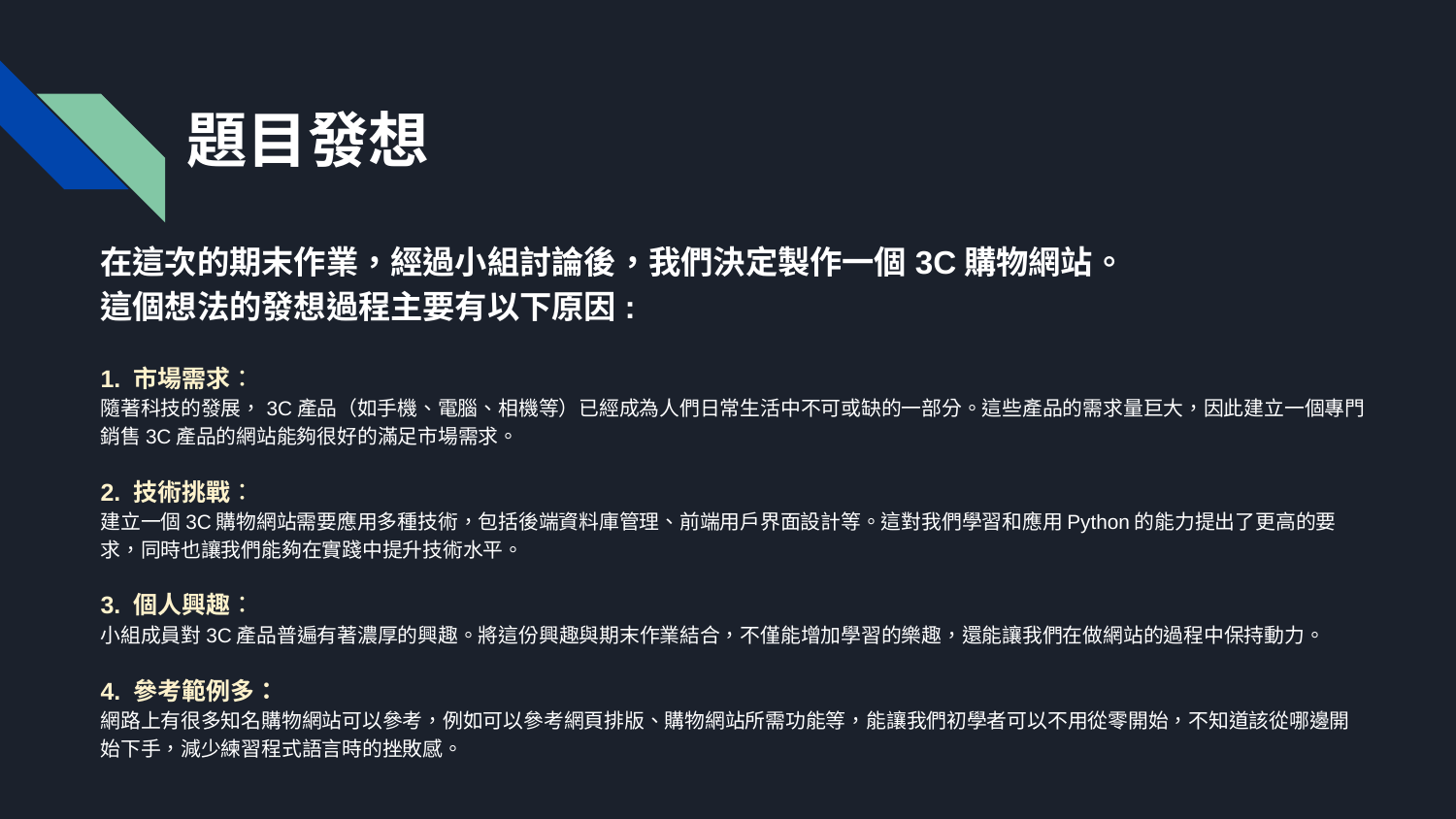

# 題目發想
在這次的期末作業，經過小組討論後，我們決定製作一個3C購物網站。
這個想法的發想過程主要有以下原因:
1. 市場需求：
隨著科技的發展，3C產品（如手機、電腦、相機等）已經成為人們日常生活中不可或缺的一部分。這些產品的需求量巨大，因此建立一個專門銷售3C產品的網站能夠很好的滿足市場需求。
2. 技術挑戰：
建立一個3C購物網站需要應用多種技術，包括後端資料庫管理、前端用戶界面設計等。這對我們學習和應用Python的能力提出了更高的要求，同時也讓我們能夠在實踐中提升技術水平。
3. 個人興趣：
小組成員對3C產品普遍有著濃厚的興趣。將這份興趣與期末作業結合，不僅能增加學習的樂趣，還能讓我們在做網站的過程中保持動力。
4. 參考範例多：
網路上有很多知名購物網站可以參考，例如可以參考網頁排版、購物網站所需功能等，能讓我們初學者可以不用從零開始，不知道該從哪邊開始下手，減少練習程式語言時的挫敗感。